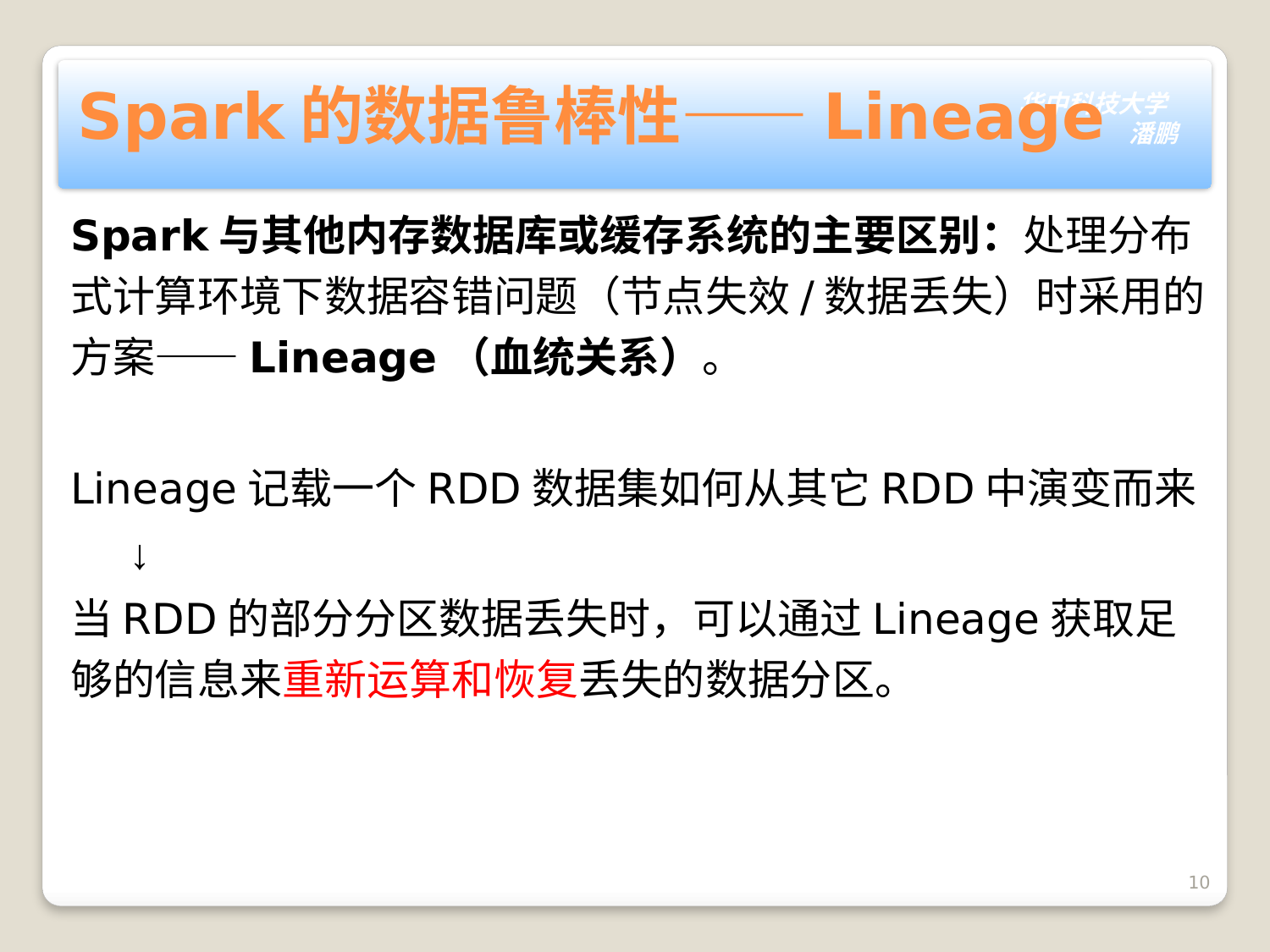

# Spark的数据鲁棒性——Lineage
Spark与其他内存数据库或缓存系统的主要区别：处理分布式计算环境下数据容错问题（节点失效/数据丢失）时采用的方案——Lineage（血统关系）。

Lineage记载一个RDD数据集如何从其它RDD中演变而来
     ↓
当RDD的部分分区数据丢失时，可以通过Lineage获取足够的信息来重新运算和恢复丢失的数据分区。
10